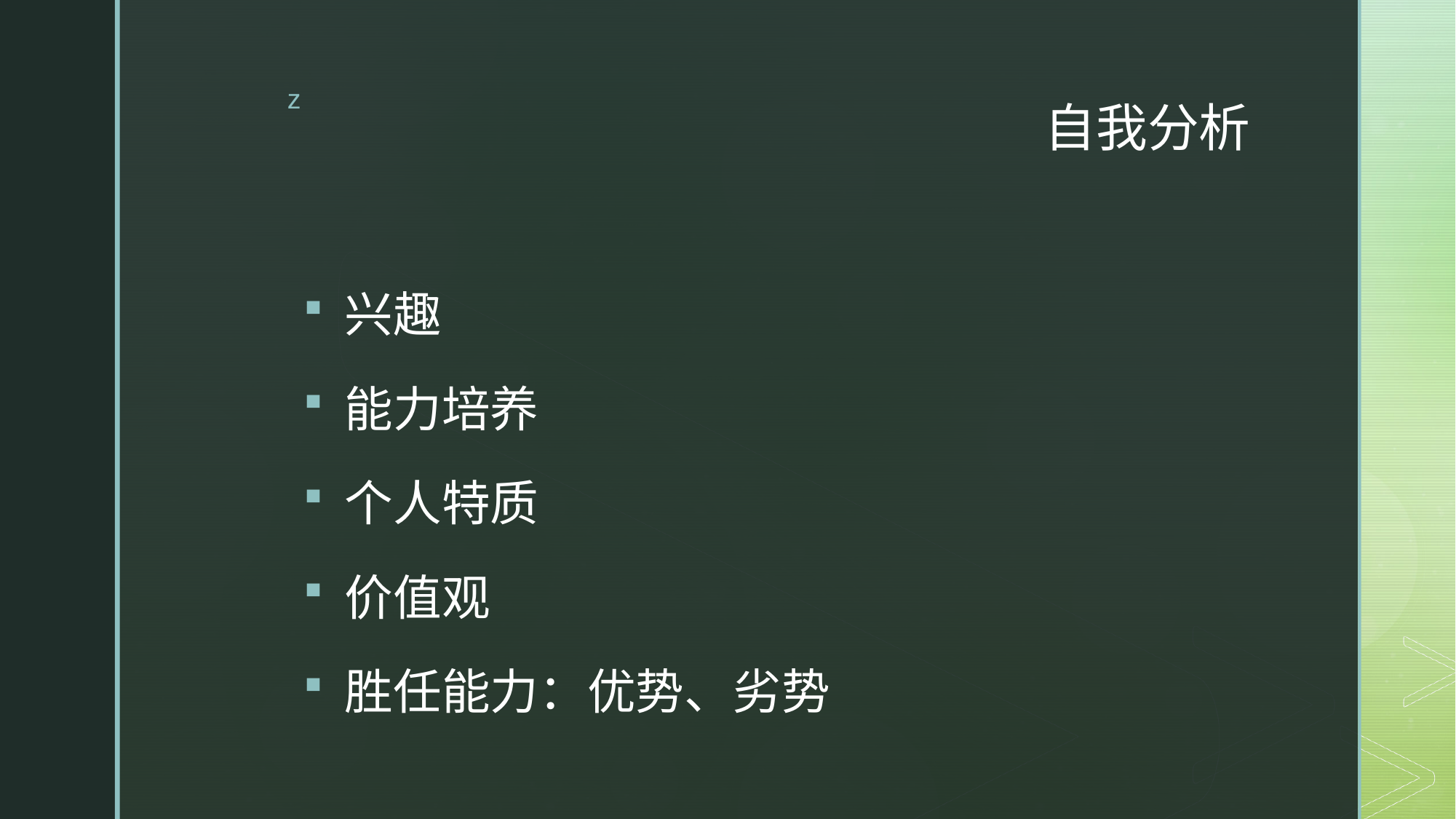

# 自我分析
兴趣
能力培养
个人特质
价值观
胜任能力：优势、劣势